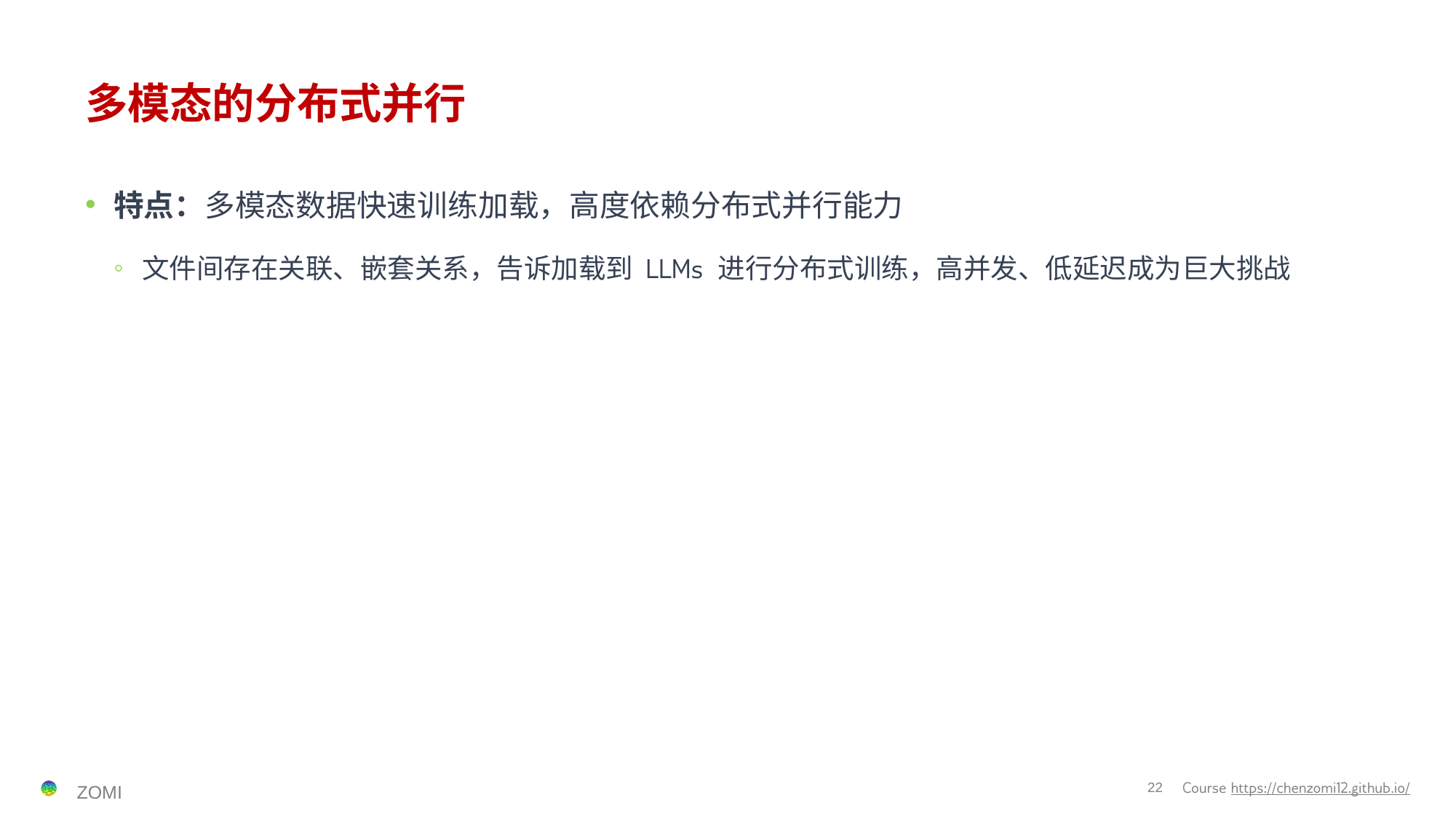

# 多模态的分布式并行
特点：多模态数据快速训练加载，高度依赖分布式并行能力
文件间存在关联、嵌套关系，告诉加载到 LLMs 进行分布式训练，高并发、低延迟成为巨大挑战